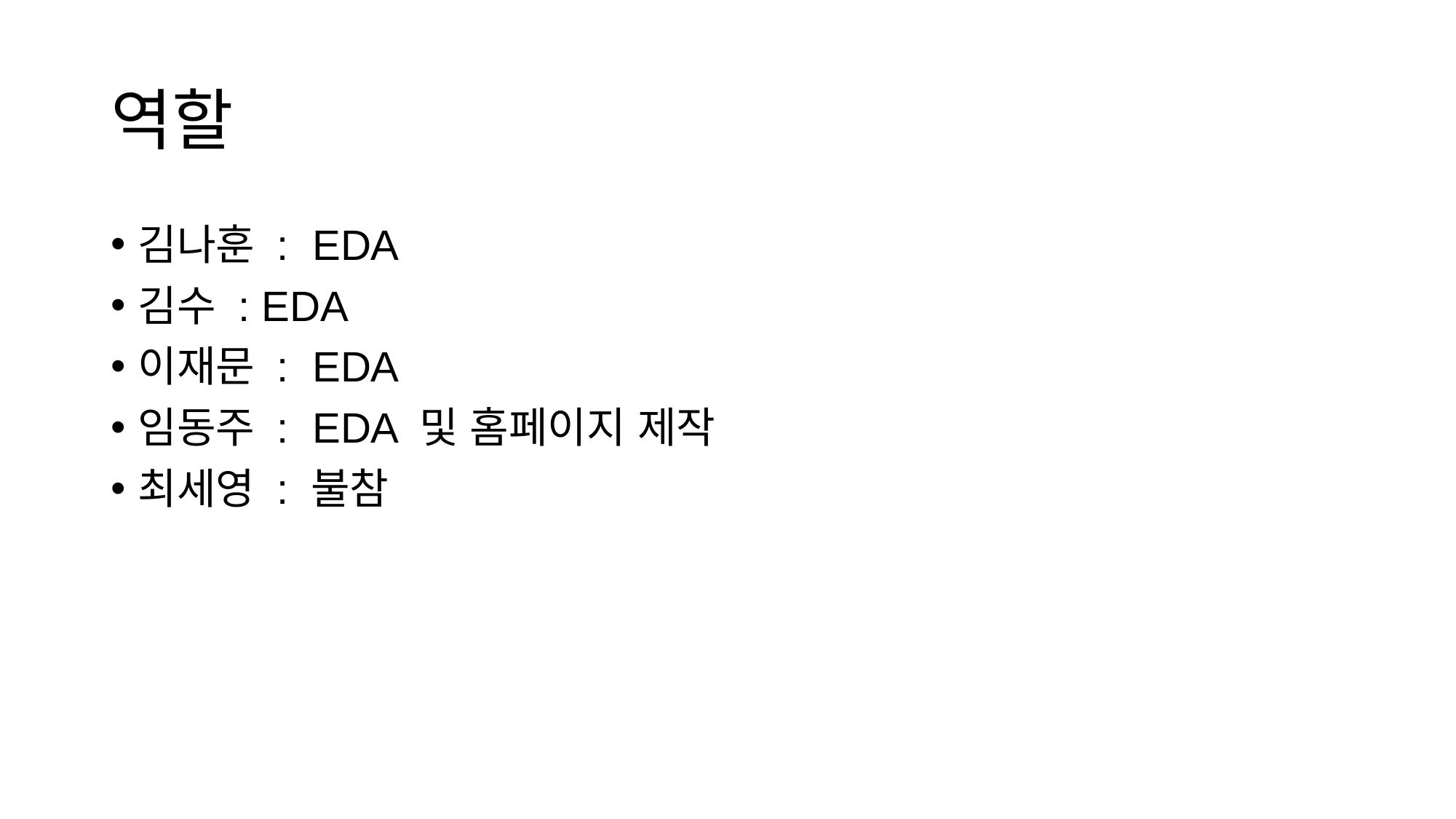

# 역할
김나훈 :  EDA
김수 : EDA
이재문 :  EDA
임동주 :  EDA 및 홈페이지 제작
최세영 : 불참